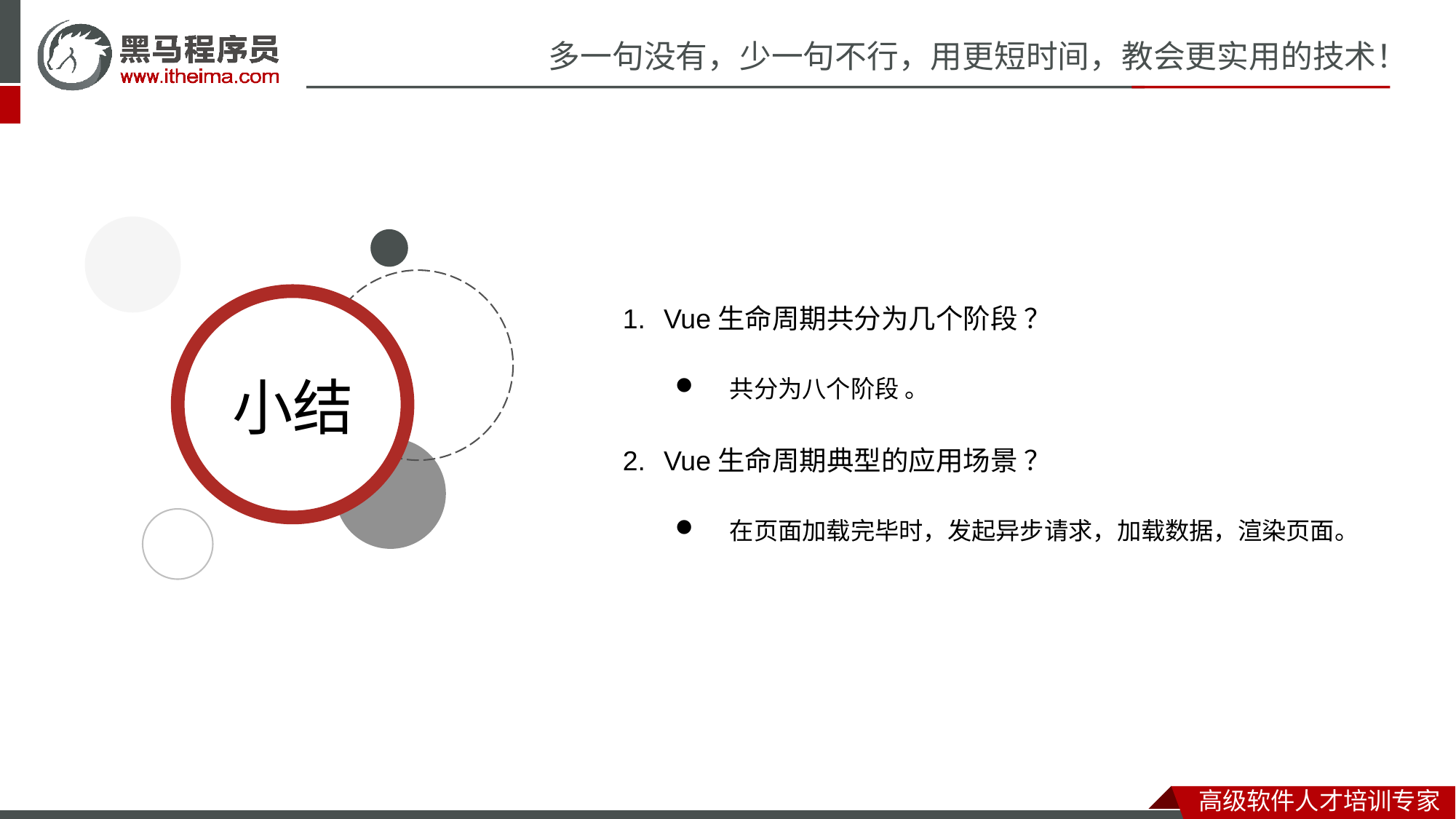

Vue生命周期共分为几个阶段 ？

Vue生命周期典型的应用场景 ？
共分为八个阶段 。
在页面加载完毕时，发起异步请求，加载数据，渲染页面。